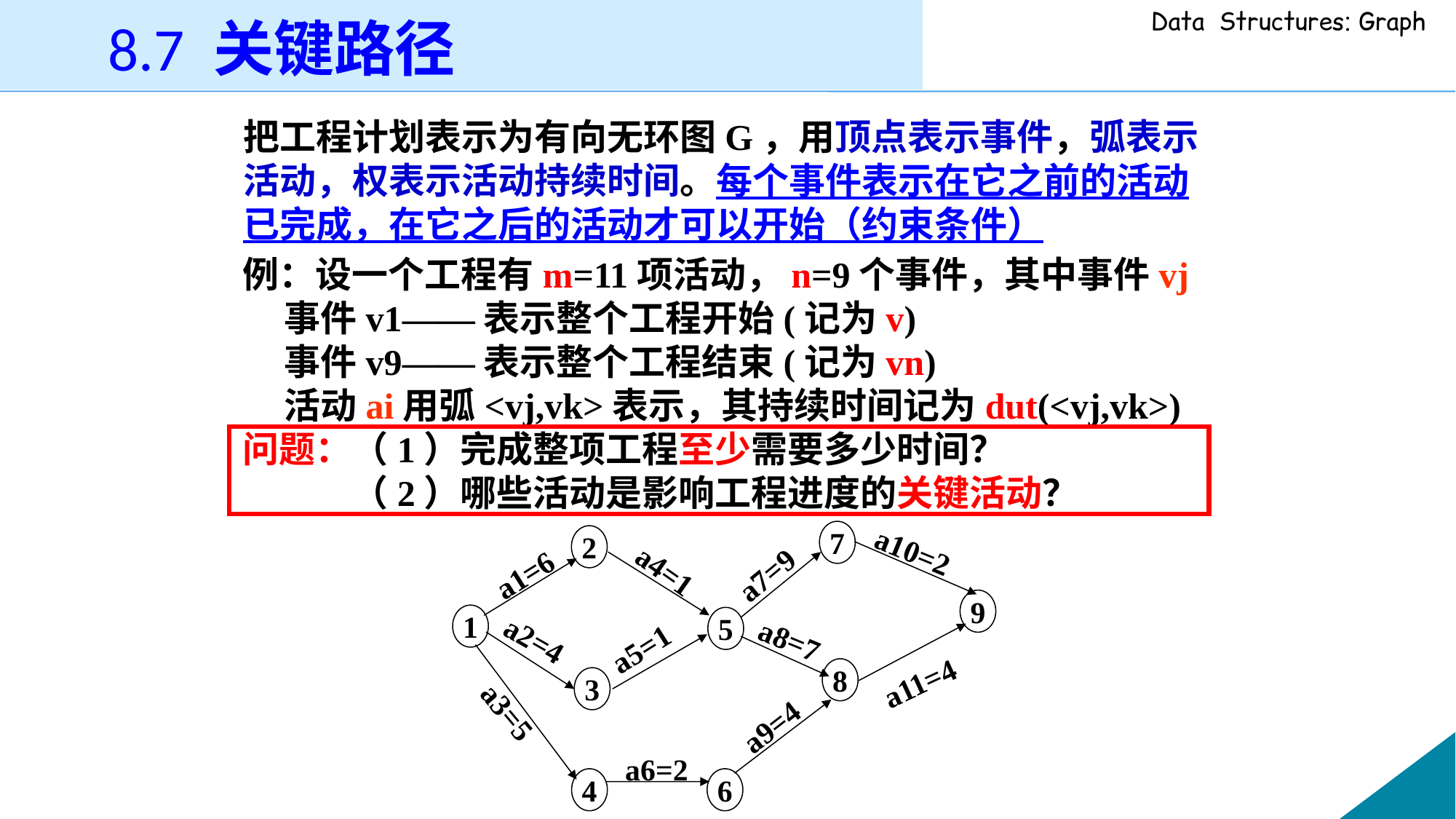

8.7 关键路径
把工程计划表示为有向无环图G，用顶点表示事件，弧表示活动，权表示活动持续时间。每个事件表示在它之前的活动已完成，在它之后的活动才可以开始（约束条件）
例：设一个工程有m=11项活动，n=9个事件，其中事件vj
    事件v1——表示整个工程开始(记为v)
    事件v9——表示整个工程结束(记为vn)
    活动ai用弧<vj,vk>表示，其持续时间记为dut(<vj,vk>)
问题：（1）完成整项工程至少需要多少时间？
      	（2）哪些活动是影响工程进度的关键活动？

7
2

9
1
5

8
3

4
6

a10=2
a4=1
a1=6
a7=9
a2=4
a8=7
a5=1
a11=4
a3=5
a9=4
a6=2